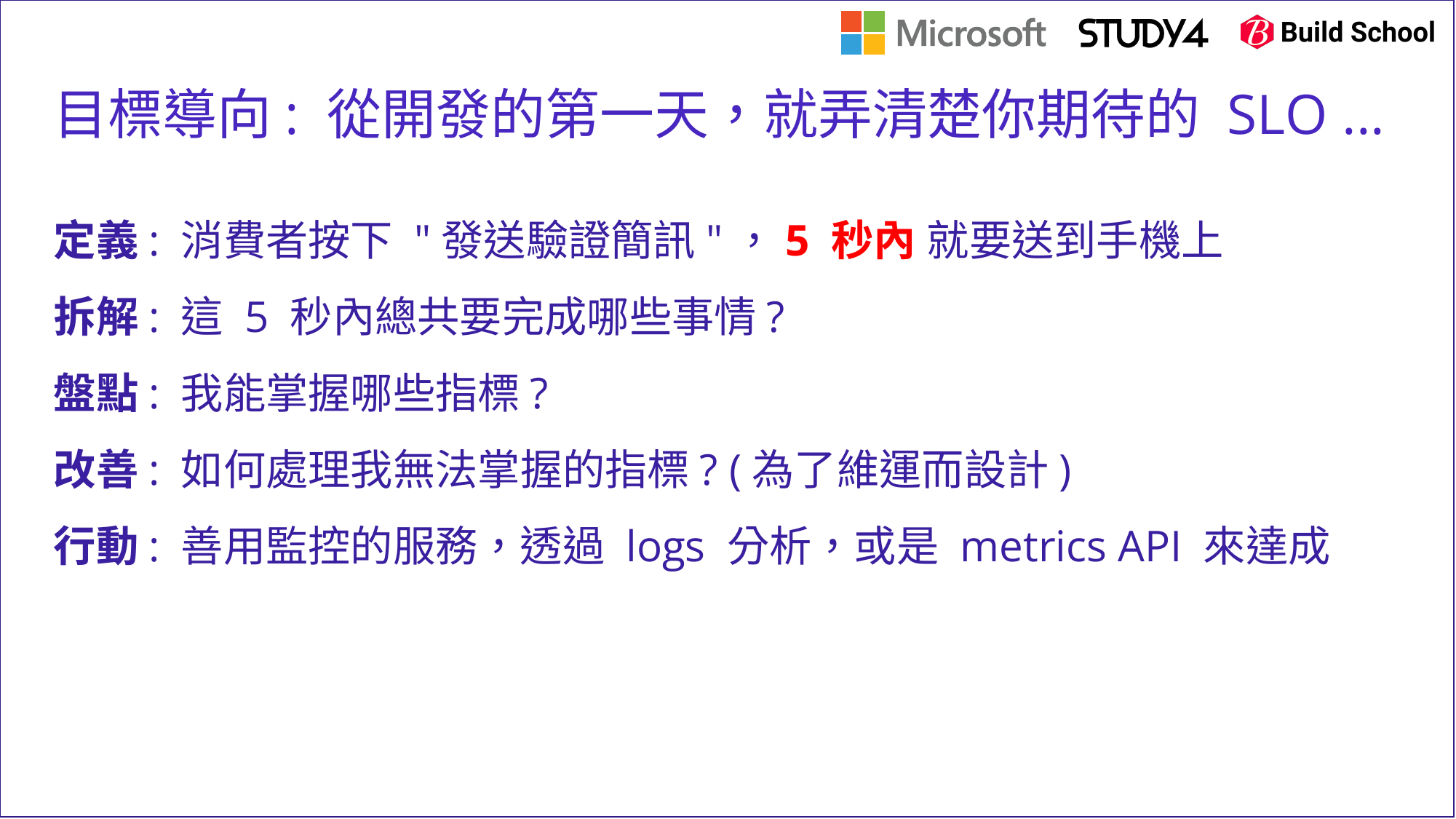

# 目標導向: 從開發的第一天，就弄清楚你期待的 SLO ...
定義: 消費者按下 "發送驗證簡訊"，5 秒內 就要送到手機上
拆解: 這 5 秒內總共要完成哪些事情?
盤點: 我能掌握哪些指標?
改善: 如何處理我無法掌握的指標? (為了維運而設計)
行動: 善用監控的服務，透過 logs 分析，或是 metrics API 來達成